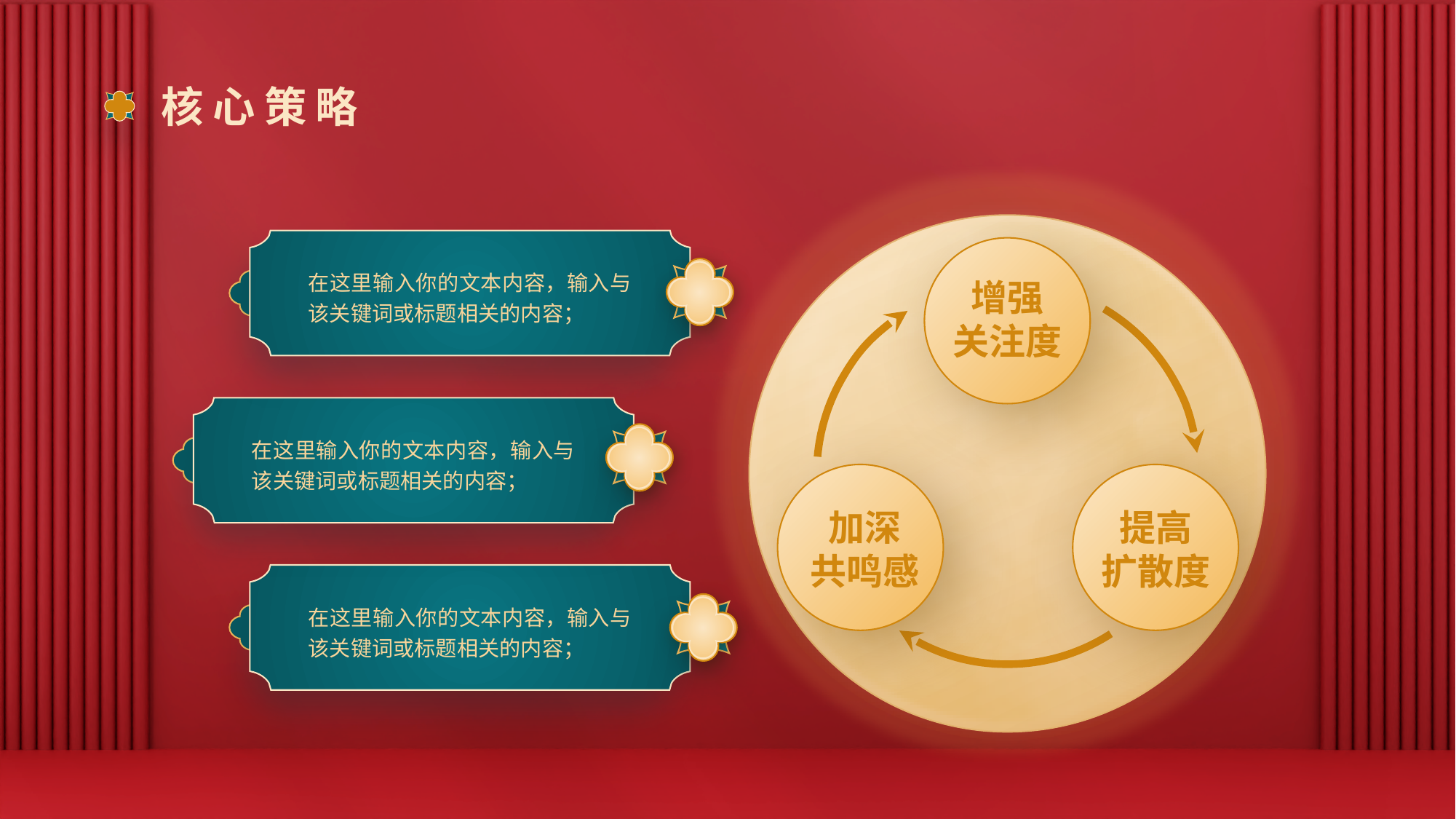

# 核心策略

在这里输入你的文本内容，输入与该关键词或标题相关的内容；
增强
关注度

在这里输入你的文本内容，输入与该关键词或标题相关的内容；
加深
共鸣感
提高
扩散度

在这里输入你的文本内容，输入与该关键词或标题相关的内容；